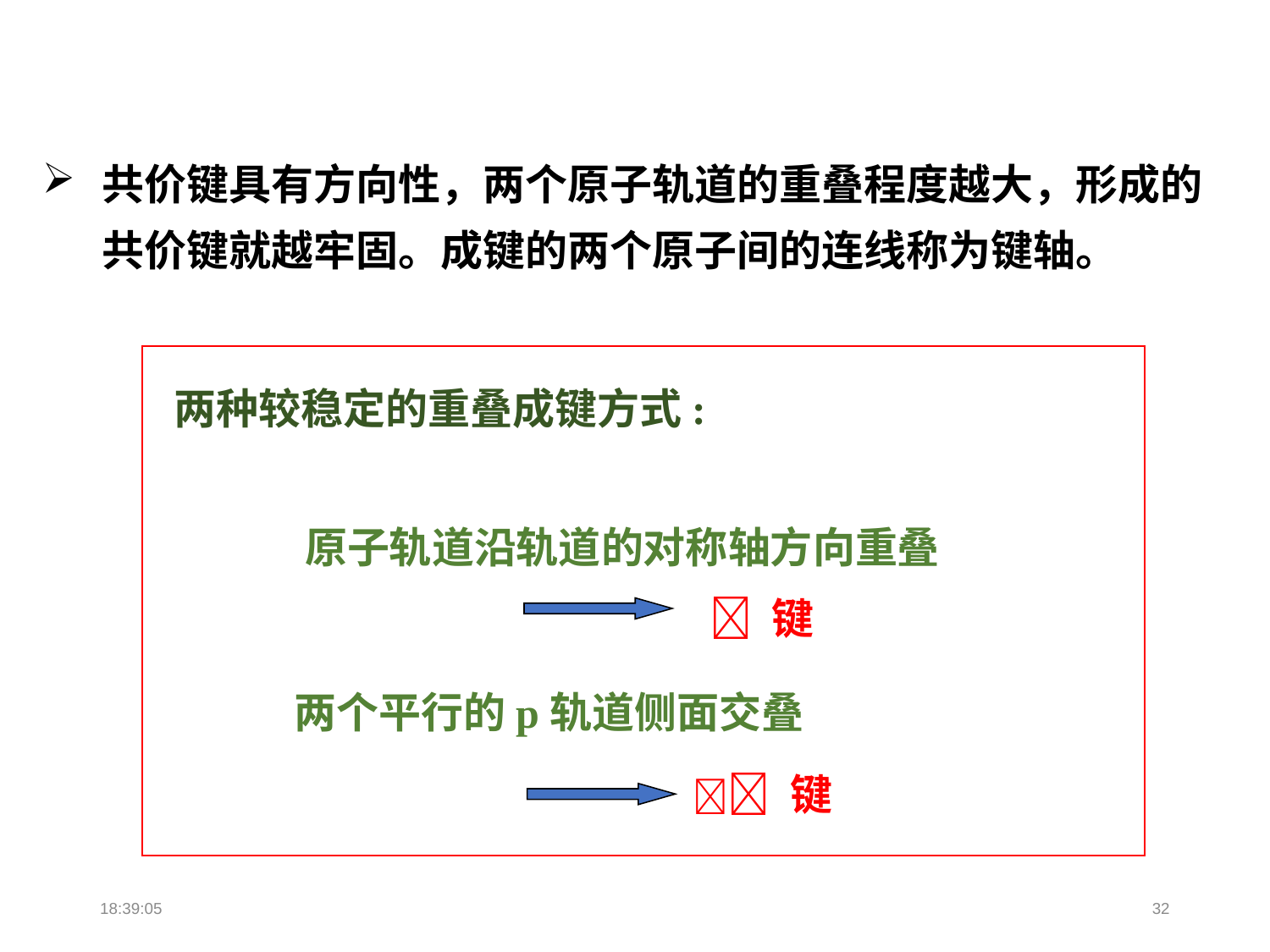

共价键具有方向性，两个原子轨道的重叠程度越大，形成的共价键就越牢固。成键的两个原子间的连线称为键轴。

两种较稳定的重叠成键方式:
原子轨道沿轨道的对称轴方向重叠
σ 键

两个平行的p轨道侧面交叠
 π 键

18:39:05
32